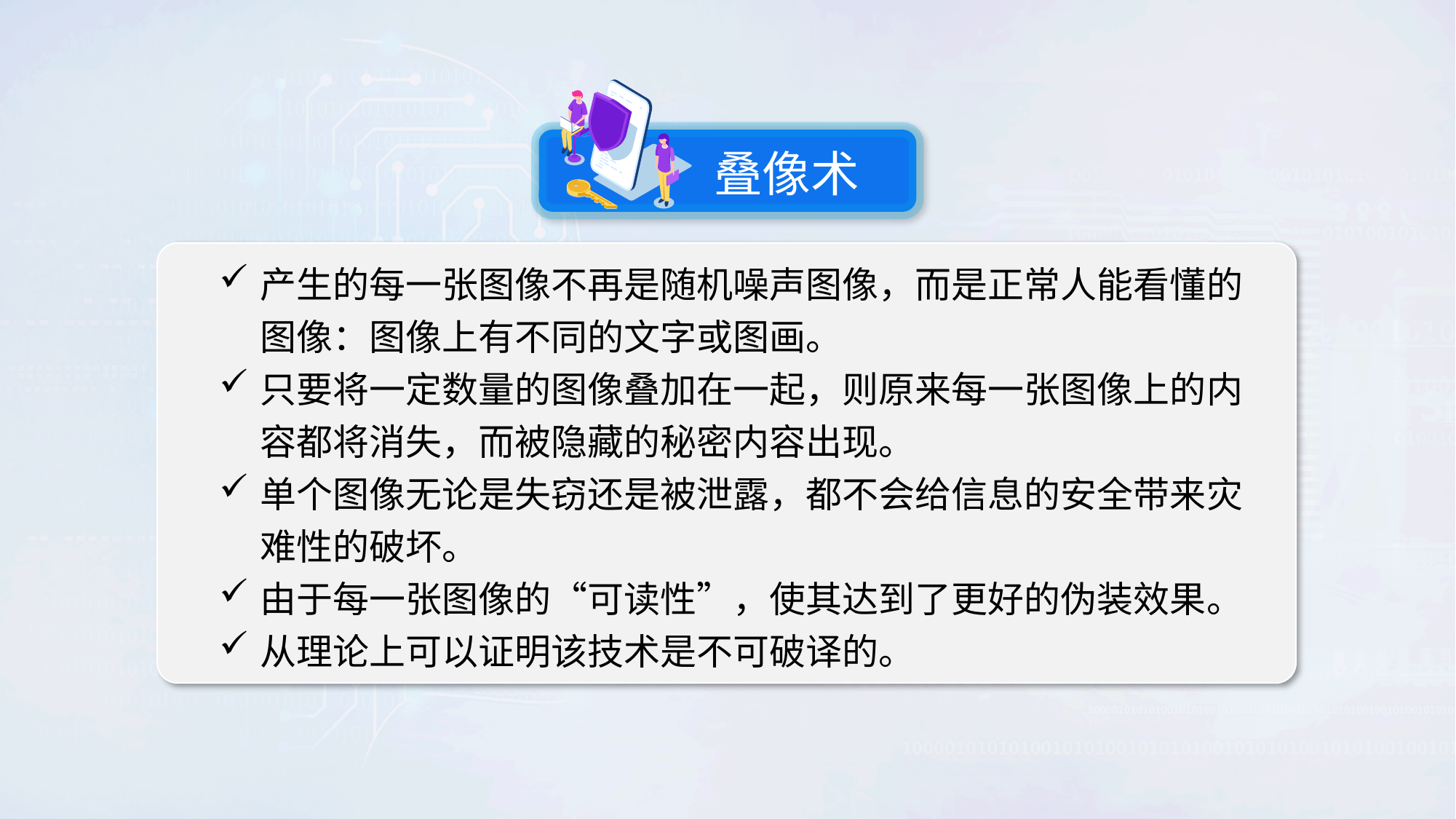

叠像术

产生的每一张图像不再是随机噪声图像，而是正常人能看懂的图像：图像上有不同的文字或图画。
只要将一定数量的图像叠加在一起，则原来每一张图像上的内容都将消失，而被隐藏的秘密内容出现。
单个图像无论是失窃还是被泄露，都不会给信息的安全带来灾难性的破坏。
由于每一张图像的“可读性”，使其达到了更好的伪装效果。
从理论上可以证明该技术是不可破译的。